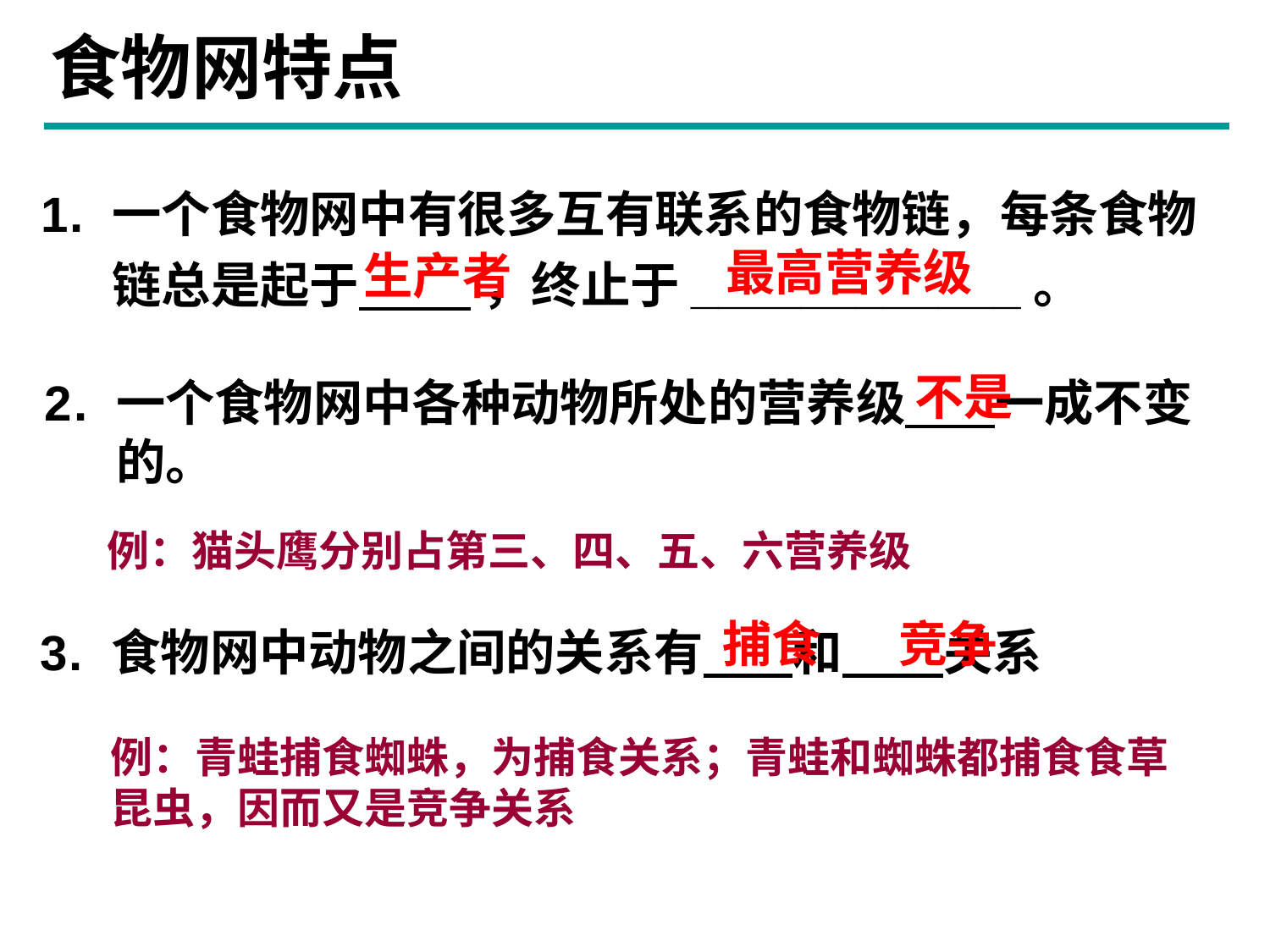

# 食物网特点
一个食物网中有很多互有联系的食物链，每条食物链总是起于           ，终止于____________。
最高营养级
生产者
不是
一个食物网中各种动物所处的营养级        一成不变的。
例：猫头鹰分别占第三、四、五、六营养级
捕食
竞争
食物网中动物之间的关系有        和         关系
例：青蛙捕食蜘蛛，为捕食关系；青蛙和蜘蛛都捕食食草昆虫，因而又是竞争关系